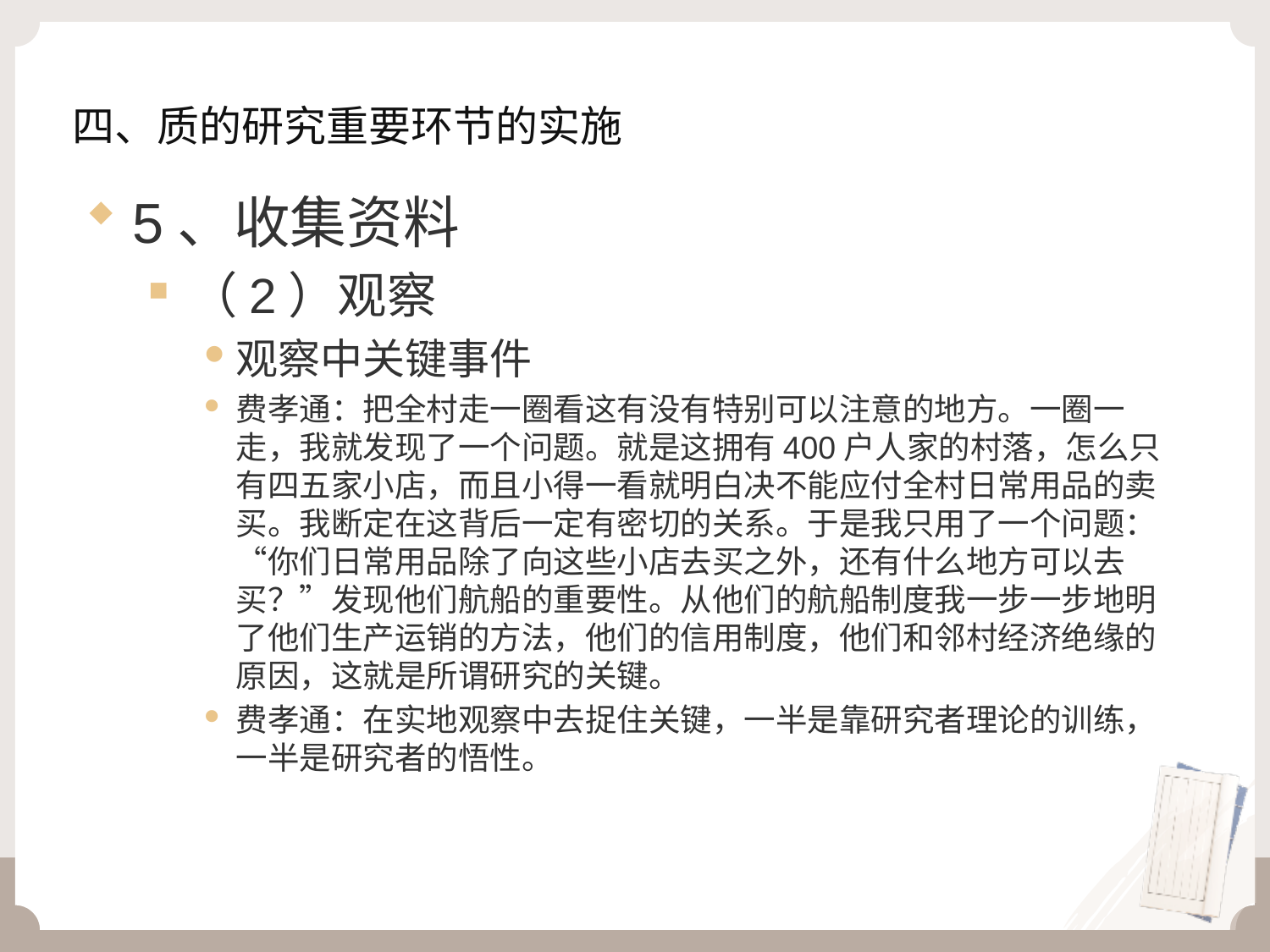

# 四、质的研究重要环节的实施
5、收集资料
（2）观察
观察中关键事件
费孝通：把全村走一圈看这有没有特别可以注意的地方。一圈一走，我就发现了一个问题。就是这拥有400户人家的村落，怎么只有四五家小店，而且小得一看就明白决不能应付全村日常用品的卖买。我断定在这背后一定有密切的关系。于是我只用了一个问题：“你们日常用品除了向这些小店去买之外，还有什么地方可以去买？”发现他们航船的重要性。从他们的航船制度我一步一步地明了他们生产运销的方法，他们的信用制度，他们和邻村经济绝缘的原因，这就是所谓研究的关键。
费孝通：在实地观察中去捉住关键，一半是靠研究者理论的训练，一半是研究者的悟性。